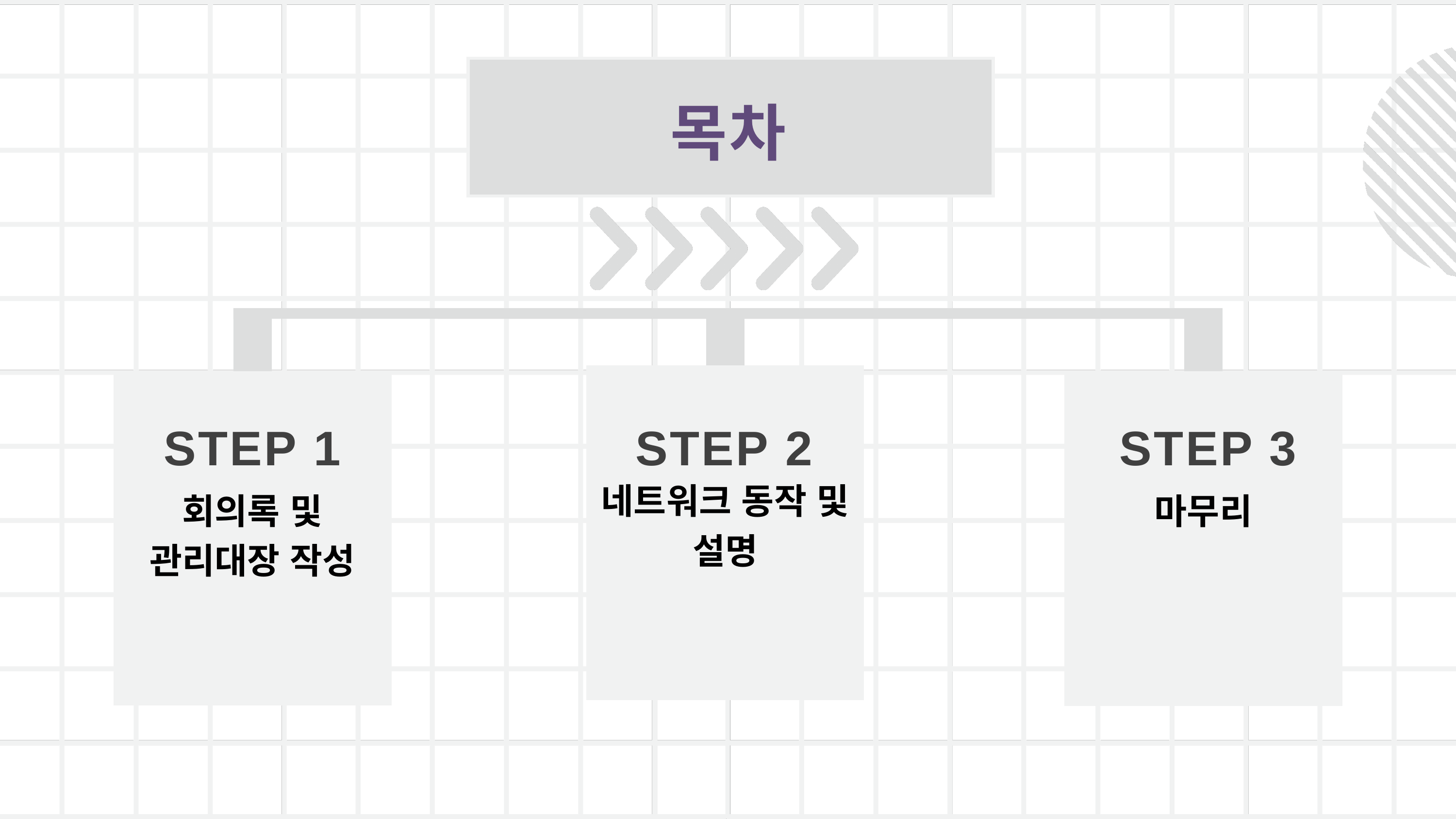

목차

STEP 1
STEP 2
STEP 3
네트워크 동작 및 설명
회의록 및 관리대장 작성
마무리